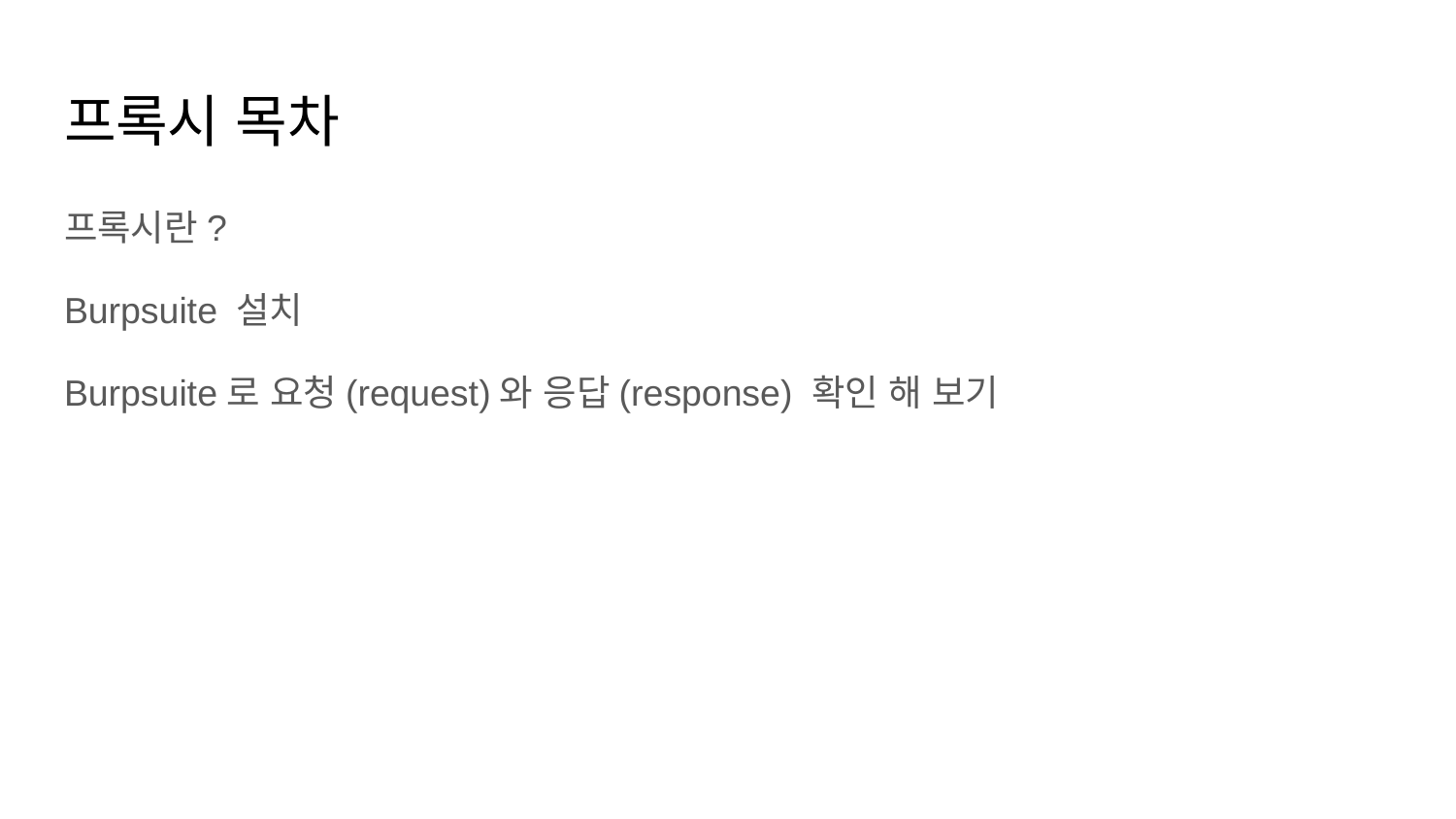

# 프록시 목차
프록시란?
Burpsuite 설치
Burpsuite로 요청(request)와 응답(response) 확인 해 보기